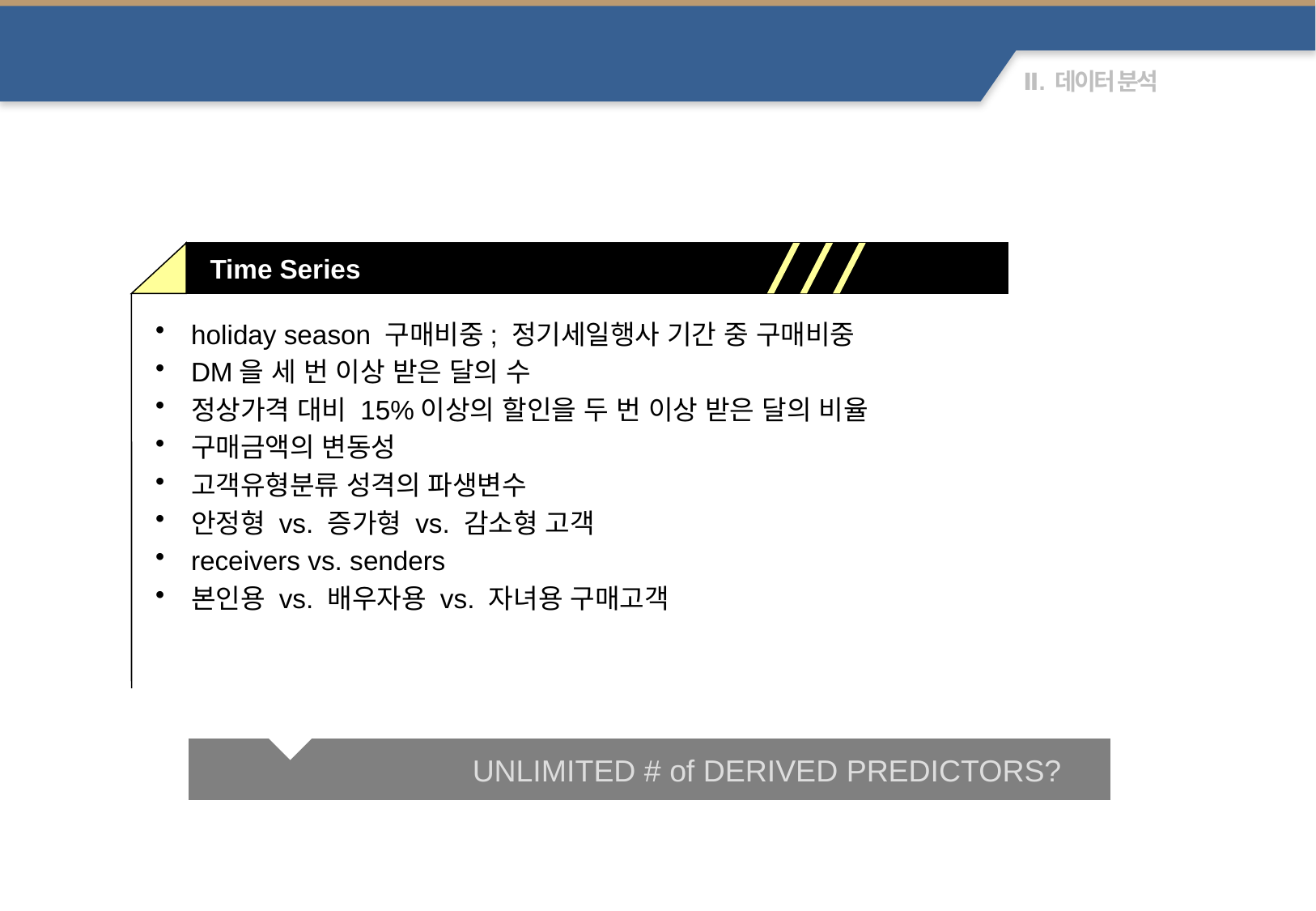

파생 변수 생성 ideas 3/3

Time Series

holiday season 구매비중; 정기세일행사 기간 중 구매비중
DM을 세 번 이상 받은 달의 수
정상가격 대비 15%이상의 할인을 두 번 이상 받은 달의 비율
구매금액의 변동성
고객유형분류 성격의 파생변수
안정형 vs. 증가형 vs. 감소형 고객
receivers vs. senders
본인용 vs. 배우자용 vs. 자녀용 구매고객

UNLIMITED # of DERIVED PREDICTORS?